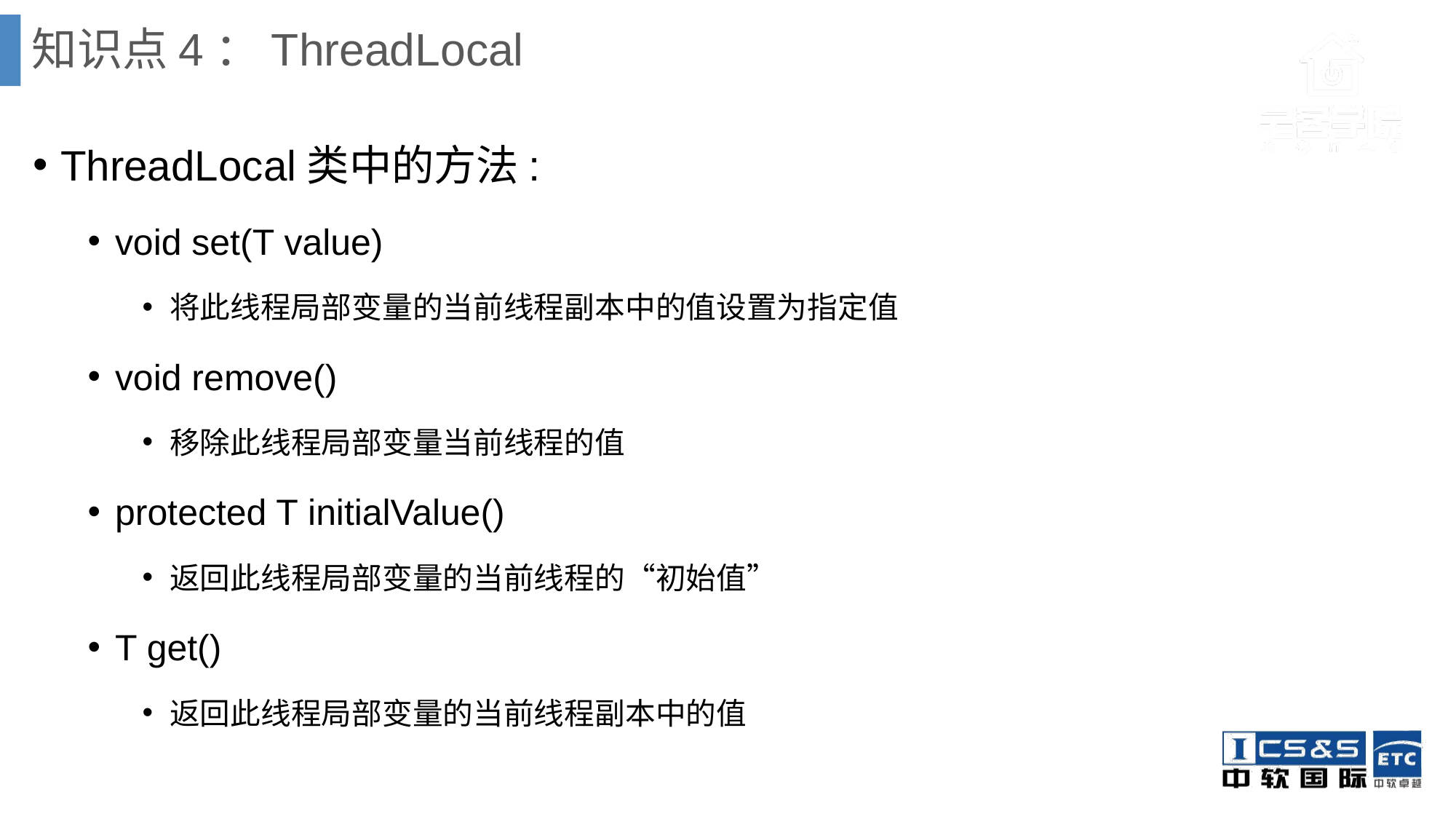

# 知识点4：ThreadLocal
ThreadLocal类中的方法:
void set(T value)
将此线程局部变量的当前线程副本中的值设置为指定值
void remove()
移除此线程局部变量当前线程的值
protected T initialValue()
返回此线程局部变量的当前线程的“初始值”
T get()
返回此线程局部变量的当前线程副本中的值